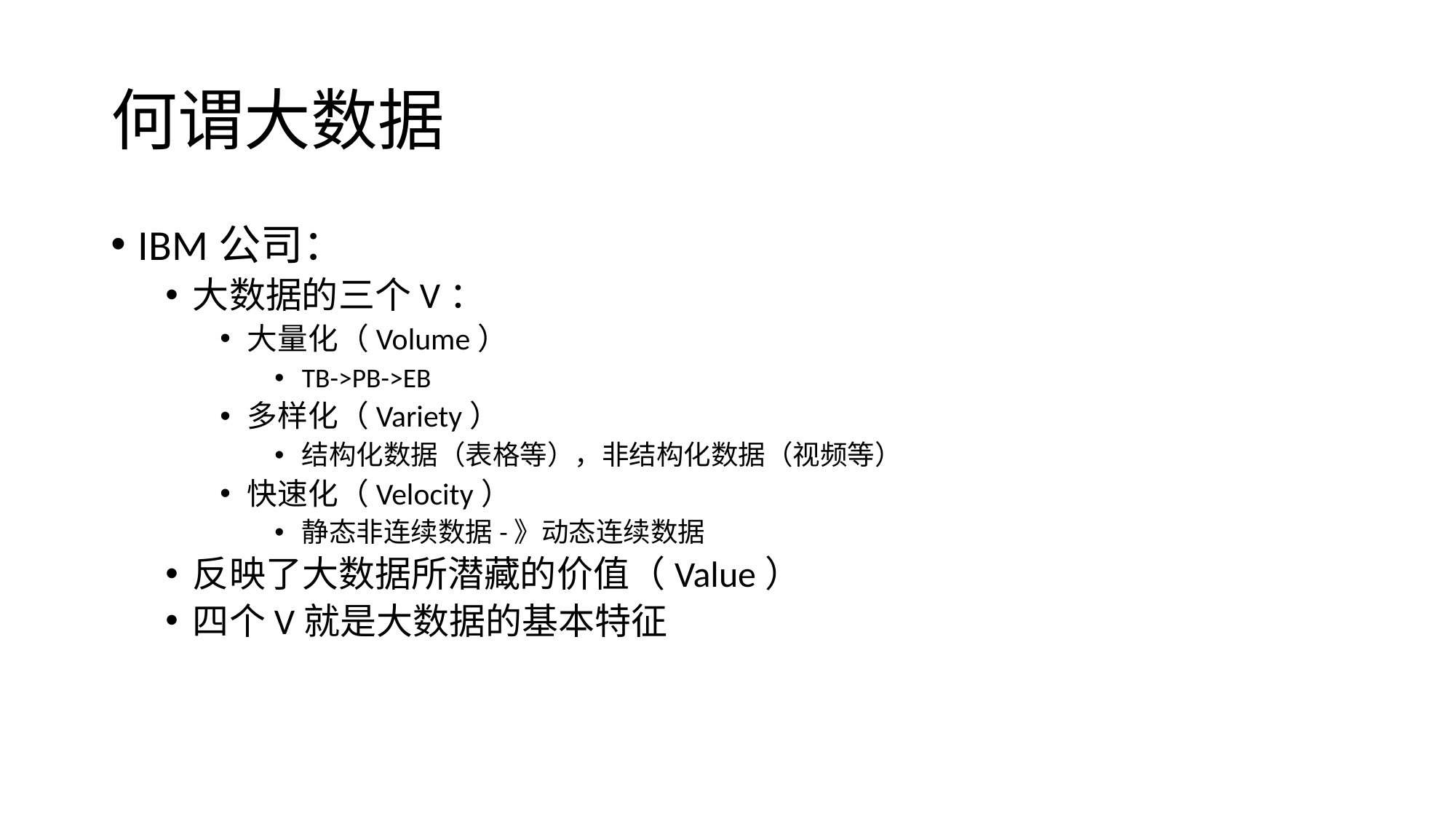

# 何谓大数据
IBM公司：
大数据的三个V：
大量化（Volume）
TB->PB->EB
多样化（Variety）
结构化数据（表格等），非结构化数据（视频等）
快速化（Velocity）
静态非连续数据-》动态连续数据
反映了大数据所潜藏的价值（Value）
四个V就是大数据的基本特征